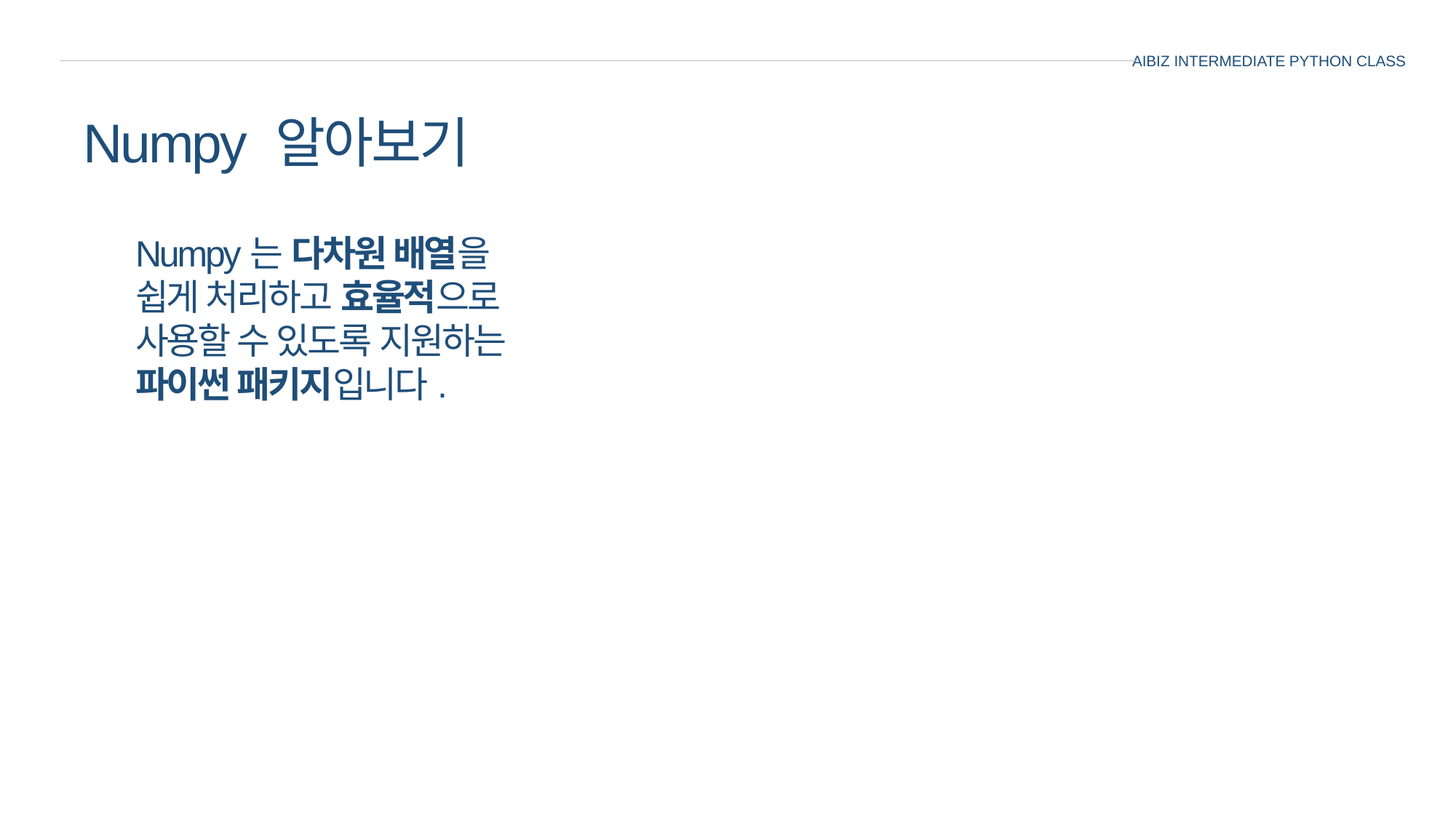

AIBIZ INTERMEDIATE PYTHON CLASS
Numpy 알아보기
Numpy는 다차원 배열을
쉽게 처리하고 효율적으로
사용할 수 있도록 지원하는
파이썬 패키지입니다.